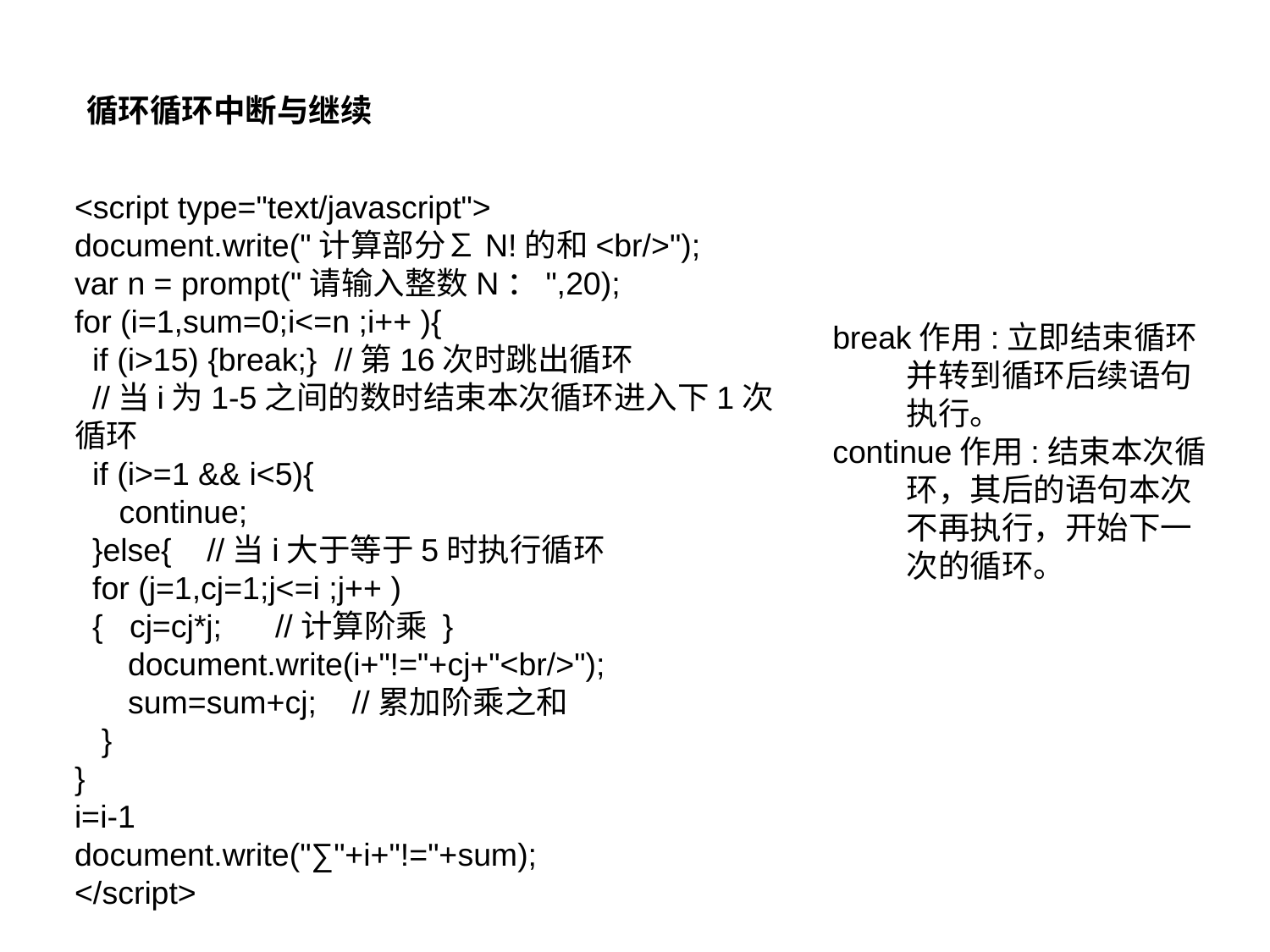

循环循环中断与继续
<script type="text/javascript">
document.write("计算部分∑N!的和<br/>");
var n = prompt("请输入整数N：",20);
for (i=1,sum=0;i<=n ;i++ ){
  if (i>15) {break;}  //第16次时跳出循环
  //当i为1-5之间的数时结束本次循环进入下1次循环
  if (i>=1 && i<5){
     continue;
  }else{    //当i大于等于5时执行循环
  for (j=1,cj=1;j<=i ;j++ )
  {   cj=cj*j;      //计算阶乘 }
      document.write(i+"!="+cj+"<br/>");
      sum=sum+cj;    //累加阶乘之和
   }
}
i=i-1
document.write("∑"+i+"!="+sum);
</script>
break作用:立即结束循环并转到循环后续语句执行。
continue作用:结束本次循环，其后的语句本次不再执行，开始下一次的循环。